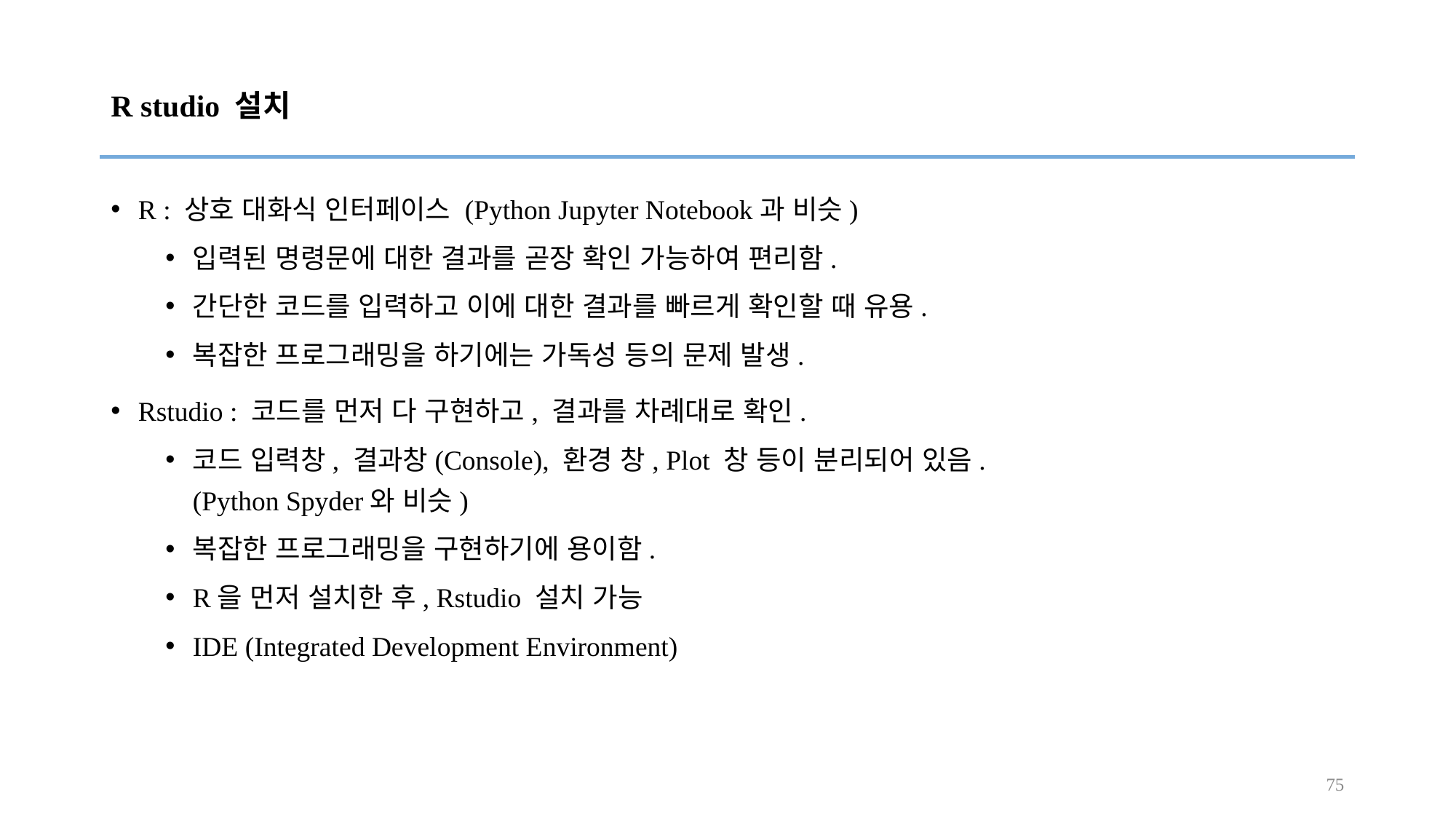

# R studio 설치
R : 상호 대화식 인터페이스 (Python Jupyter Notebook과 비슷)
입력된 명령문에 대한 결과를 곧장 확인 가능하여 편리함.
간단한 코드를 입력하고 이에 대한 결과를 빠르게 확인할 때 유용.
복잡한 프로그래밍을 하기에는 가독성 등의 문제 발생.
Rstudio : 코드를 먼저 다 구현하고, 결과를 차례대로 확인.
코드 입력창, 결과창(Console), 환경 창, Plot 창 등이 분리되어 있음.
(Python Spyder와 비슷)
복잡한 프로그래밍을 구현하기에 용이함.
R을 먼저 설치한 후, Rstudio 설치 가능
IDE (Integrated Development Environment)
75